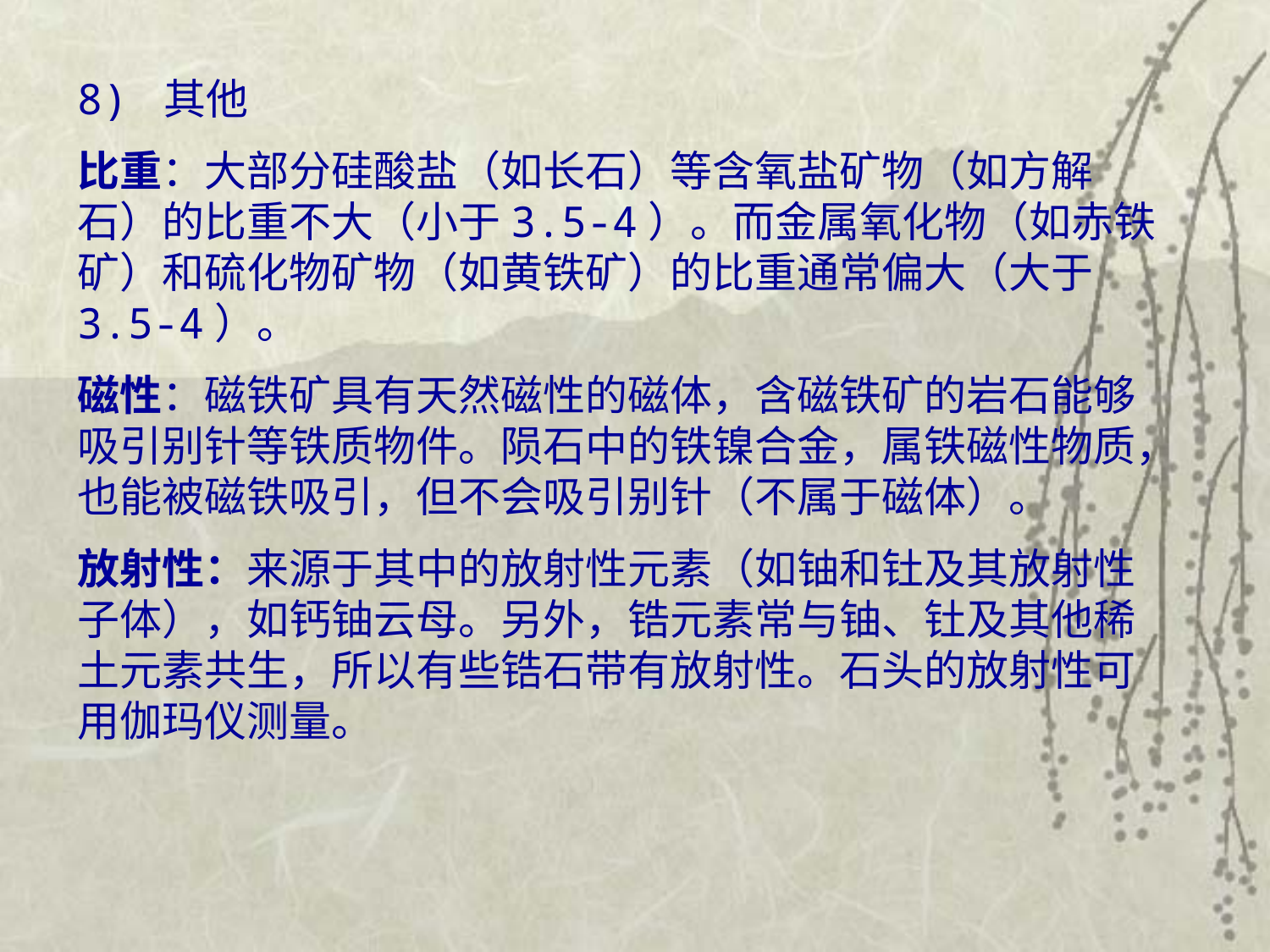

8) 其他
比重：大部分硅酸盐（如长石）等含氧盐矿物（如方解石）的比重不大（小于3.5-4）。而金属氧化物（如赤铁矿）和硫化物矿物（如黄铁矿）的比重通常偏大（大于3.5-4）。
磁性：磁铁矿具有天然磁性的磁体，含磁铁矿的岩石能够吸引别针等铁质物件。陨石中的铁镍合金，属铁磁性物质，也能被磁铁吸引，但不会吸引别针（不属于磁体）。
放射性：来源于其中的放射性元素（如铀和钍及其放射性子体），如钙铀云母。另外，锆元素常与铀、钍及其他稀土元素共生，所以有些锆石带有放射性。石头的放射性可用伽玛仪测量。